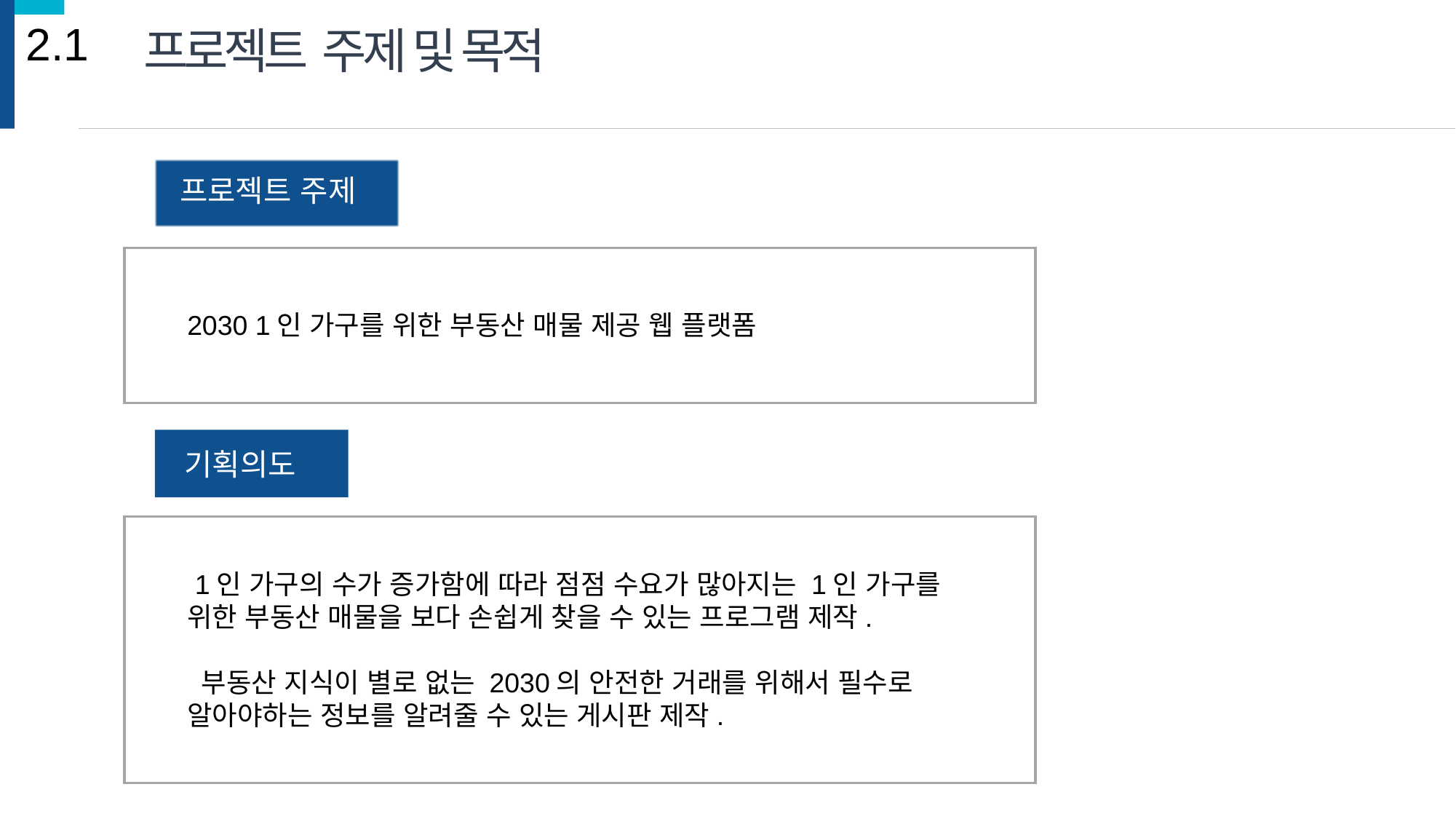

2.1
프로젝트  주제 및 목적

프로젝트 주제

2030 1인 가구를 위한 부동산 매물 제공 웹 플랫폼

기획의도

 1인 가구의 수가 증가함에 따라 점점 수요가 많아지는 1인 가구를 위한 부동산 매물을 보다 손쉽게 찾을 수 있는 프로그램 제작.

 부동산 지식이 별로 없는 2030의 안전한 거래를 위해서 필수로 알아야하는 정보를 알려줄 수 있는 게시판 제작.